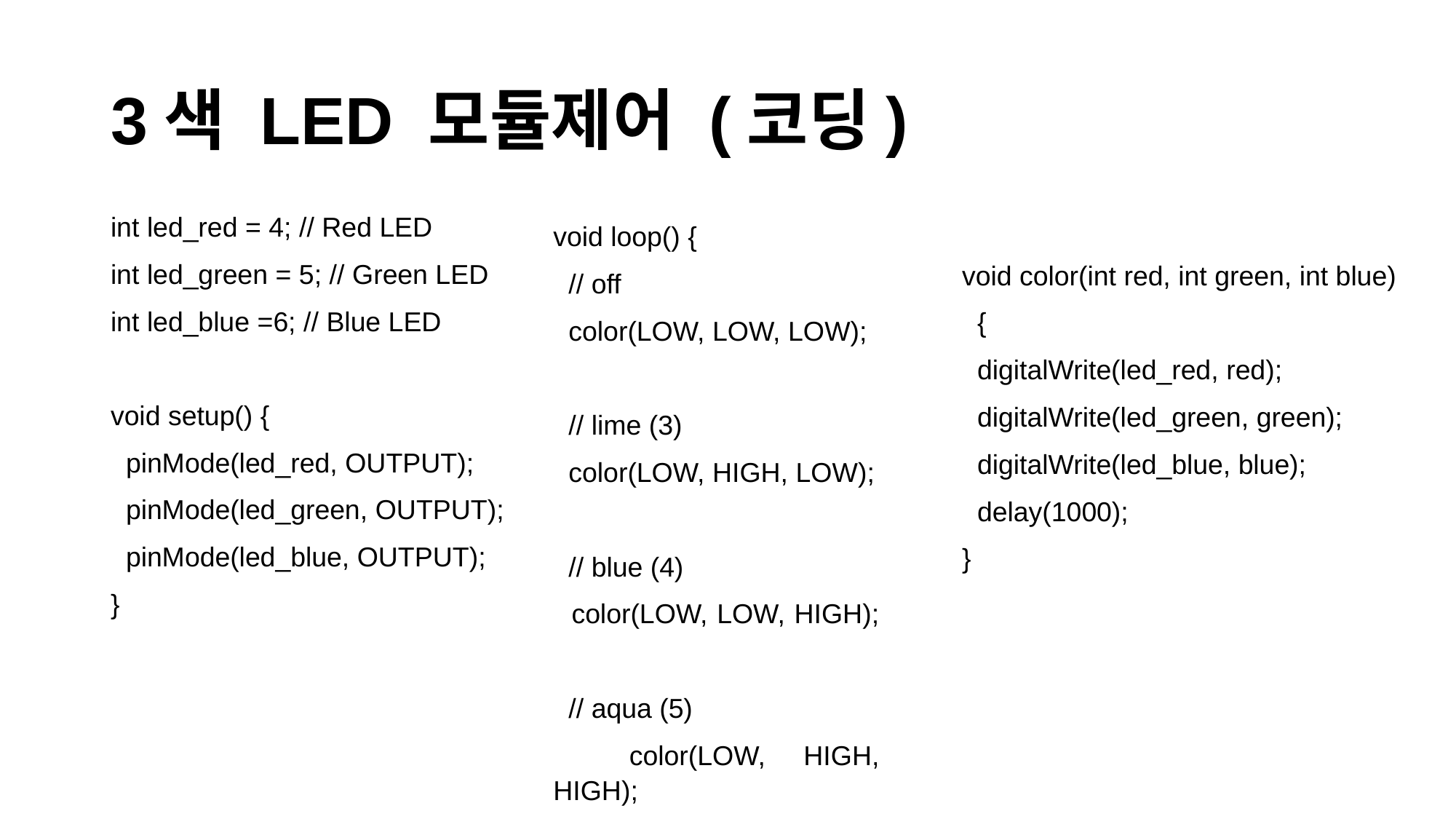

# 3색 LED 모듈제어 (코딩)
int led_red = 4; // Red LED
int led_green = 5; // Green LED
int led_blue =6; // Blue LED

void setup() {
  pinMode(led_red, OUTPUT);
  pinMode(led_green, OUTPUT);
  pinMode(led_blue, OUTPUT);
}

void loop() {
  // off
  color(LOW, LOW, LOW);

  // lime (3)
  color(LOW, HIGH, LOW);

  // blue (4)
  color(LOW, LOW, HIGH);

  // aqua (5)
  color(LOW, HIGH, HIGH);
}
void color(int red, int green, int blue)
  {
  digitalWrite(led_red, red);
  digitalWrite(led_green, green);
  digitalWrite(led_blue, blue);
  delay(1000);
}